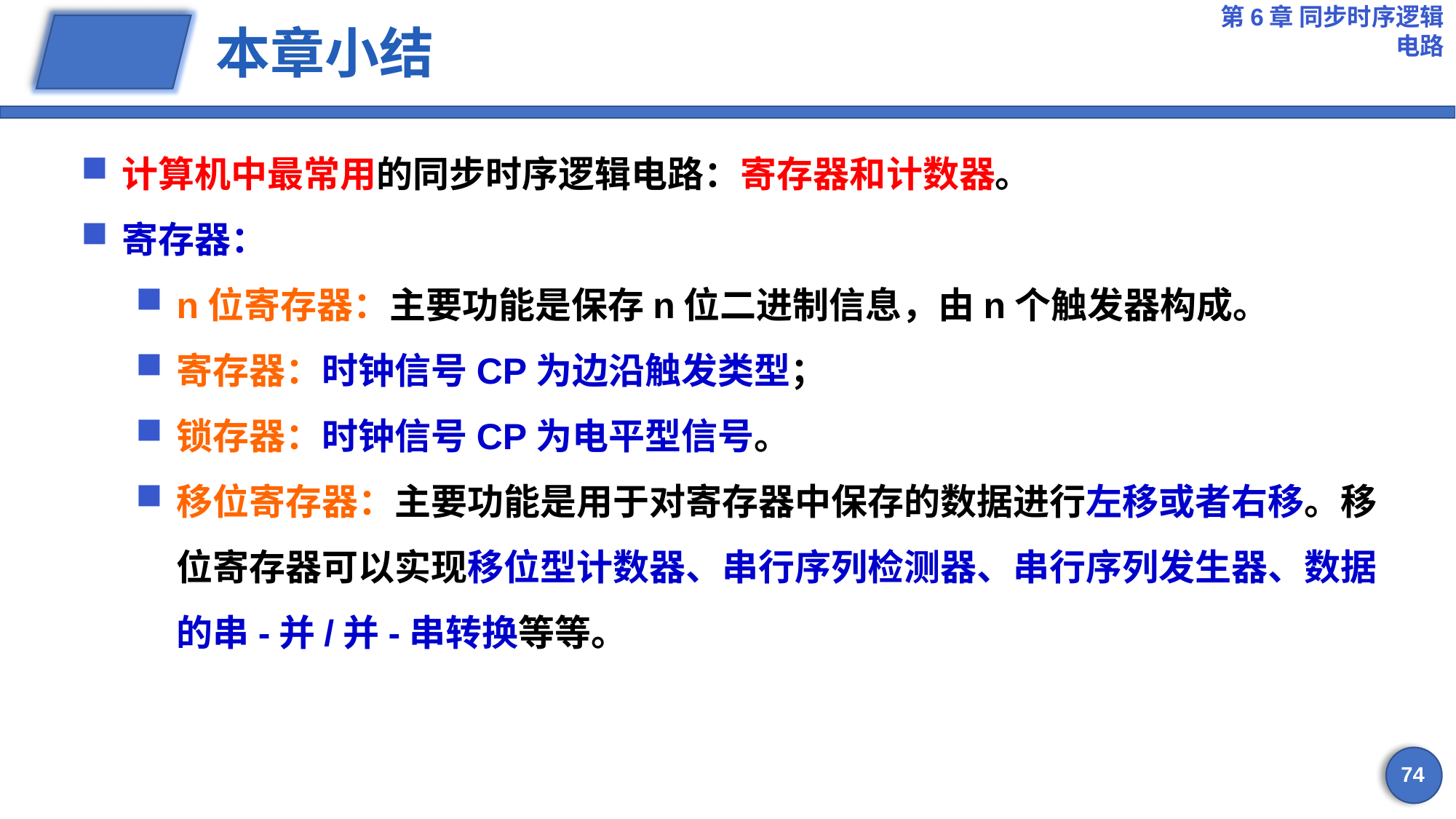

第6章 同步时序逻辑电路
# 本章小结

计算机中最常用的同步时序逻辑电路：寄存器和计数器。
寄存器：
n位寄存器：主要功能是保存n位二进制信息，由n个触发器构成。
寄存器：时钟信号CP为边沿触发类型；
锁存器：时钟信号CP为电平型信号。
移位寄存器：主要功能是用于对寄存器中保存的数据进行左移或者右移。移位寄存器可以实现移位型计数器、串行序列检测器、串行序列发生器、数据的串-并/并-串转换等等。
74